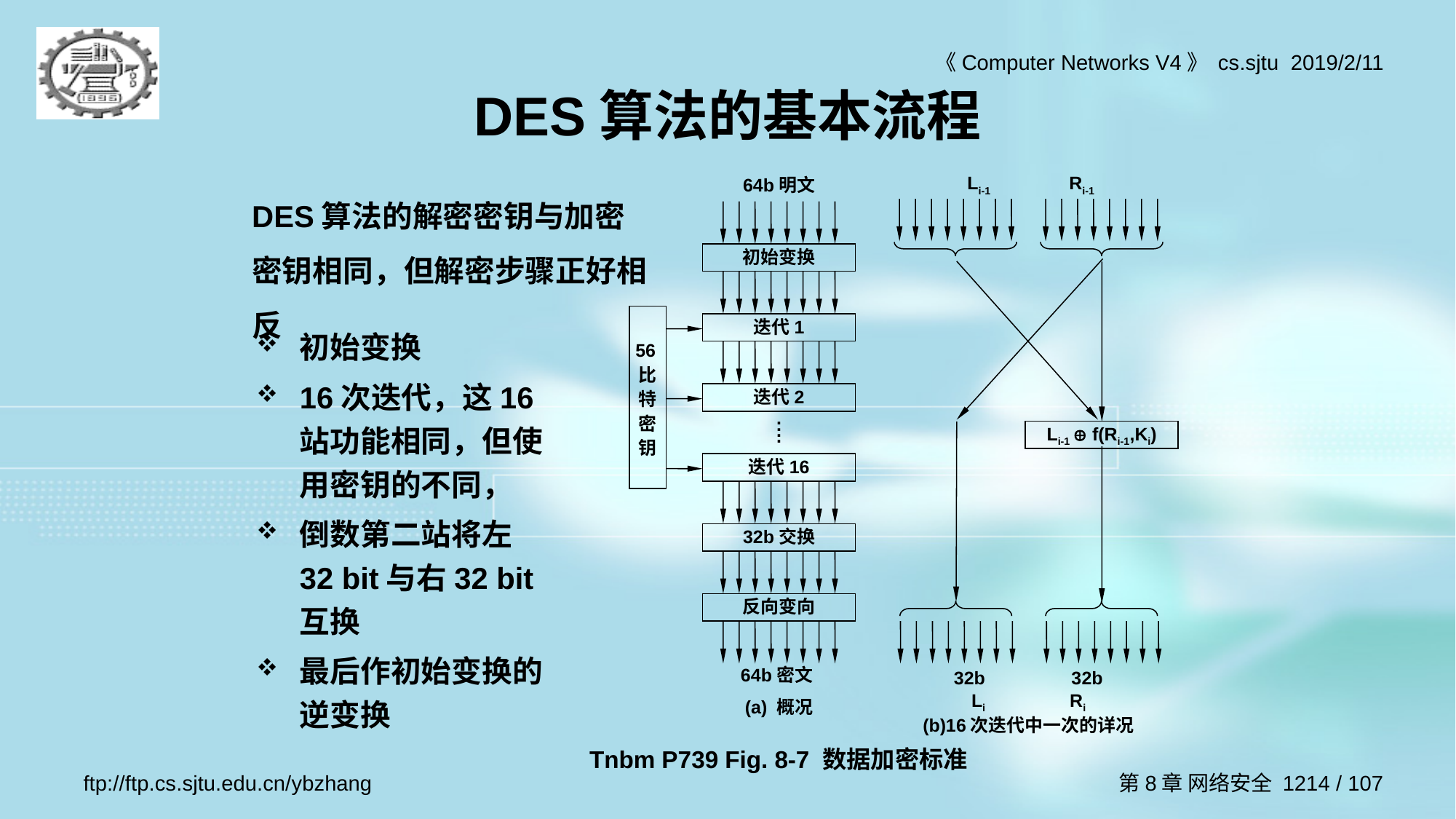

DES算法的基本流程
Li-1                           Ri-1

Li-1 ⊕ f(Ri-1,Ki)

32b                 32b
Li                             Ri
(b)16次迭代中一次的详况
DES算法的解密密钥与加密密钥相同，但解密步骤正好相反
64b明文

初始变换

迭代1
56比特密钥

迭代2

.
.
.
.
迭代16

32b交换

反向变向

64b密文
(a) 概况
初始变换
16次迭代，这16站功能相同，但使用密钥的不同，
倒数第二站将左32 bit与右32 bit互换
最后作初始变换的逆变换
Tnbm P739 Fig. 8-7 数据加密标准